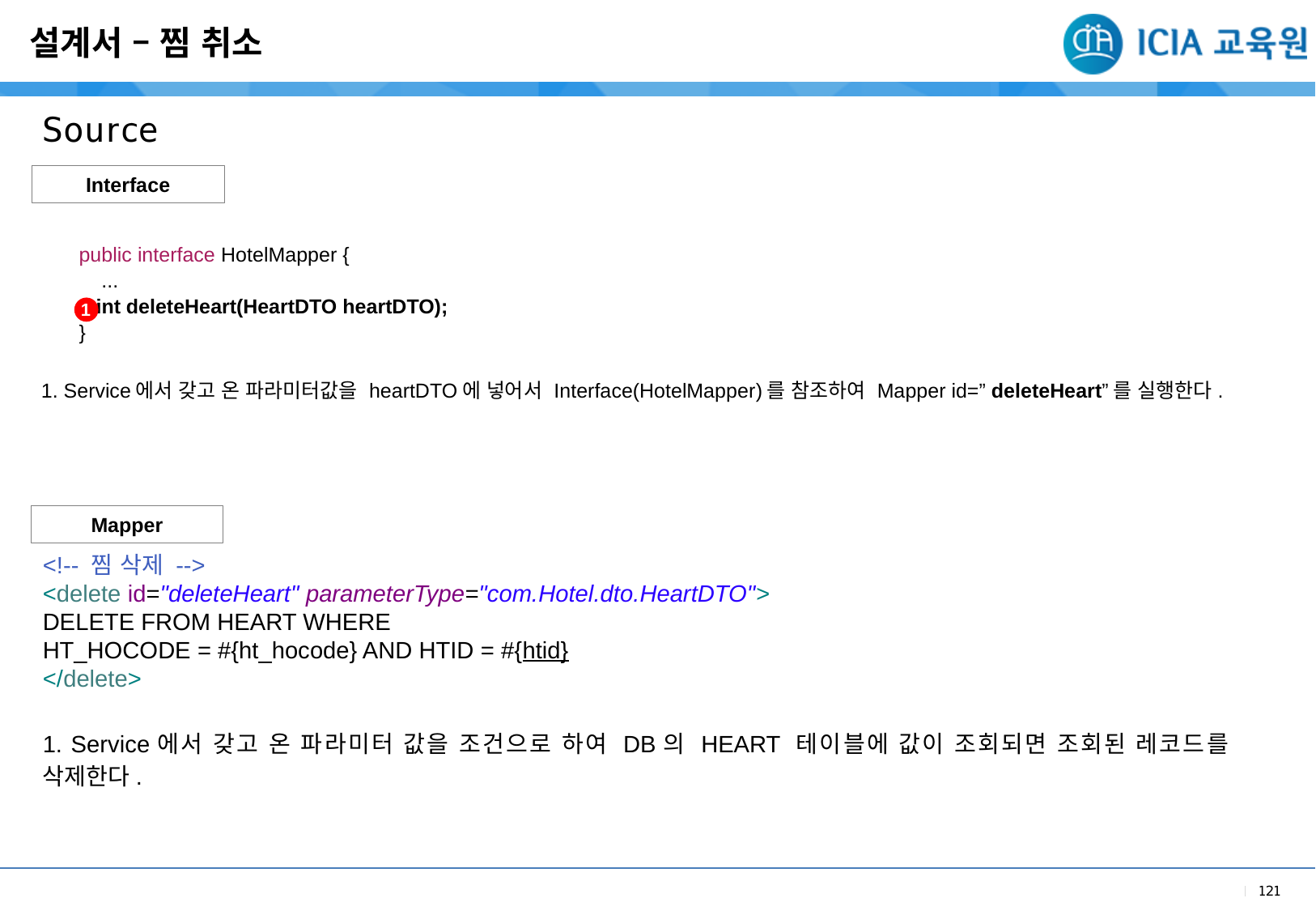

설계서 – 찜 취소
Source
Interface
| public interface HotelMapper { ... int deleteHeart(HeartDTO heartDTO); } |
| --- |
| 1. Service에서 갖고 온 파라미터값을 heartDTO에 넣어서 Interface(HotelMapper)를 참조하여 Mapper id=” deleteHeart”를 실행한다. |
|  |
1

Mapper
<!-- 찜 삭제 -->
<delete id="deleteHeart" parameterType="com.Hotel.dto.HeartDTO">
DELETE FROM HEART WHERE
HT_HOCODE = #{ht_hocode} AND HTID = #{htid}
</delete>

1. Service에서 갖고 온 파라미터 값을 조건으로 하여 DB의 HEART 테이블에 값이 조회되면 조회된 레코드를 삭제한다.